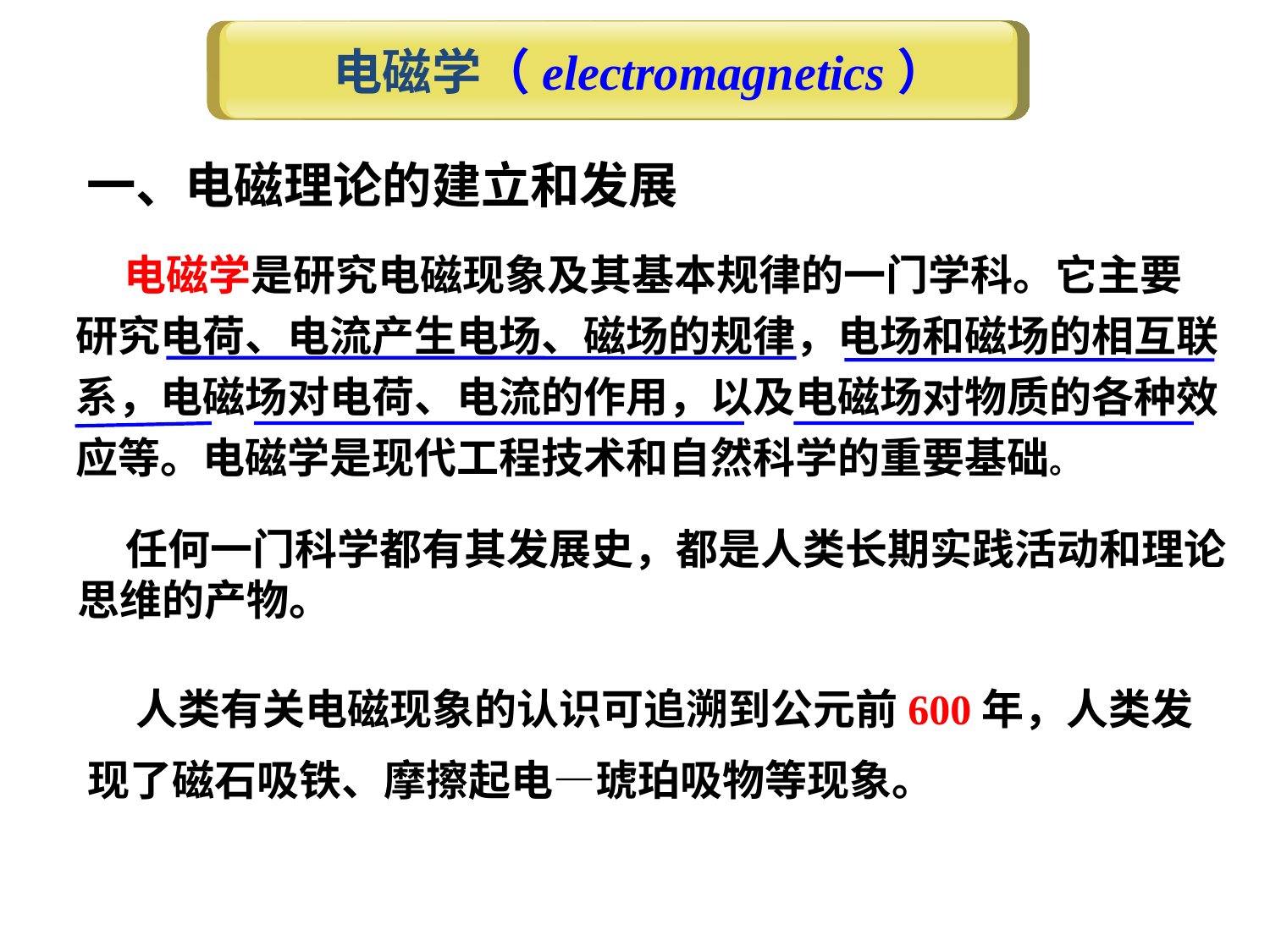

电磁学（electromagnetics）
一、电磁理论的建立和发展
    电磁学是研究电磁现象及其基本规律的一门学科。它主要研究电荷、电流产生电场、磁场的规律，电场和磁场的相互联系，电磁场对电荷、电流的作用，以及电磁场对物质的各种效应等。电磁学是现代工程技术和自然科学的重要基础。

    任何一门科学都有其发展史，都是人类长期实践活动和理论思维的产物。
    人类有关电磁现象的认识可追溯到公元前600年，人类发现了磁石吸铁、摩擦起电—琥珀吸物等现象。